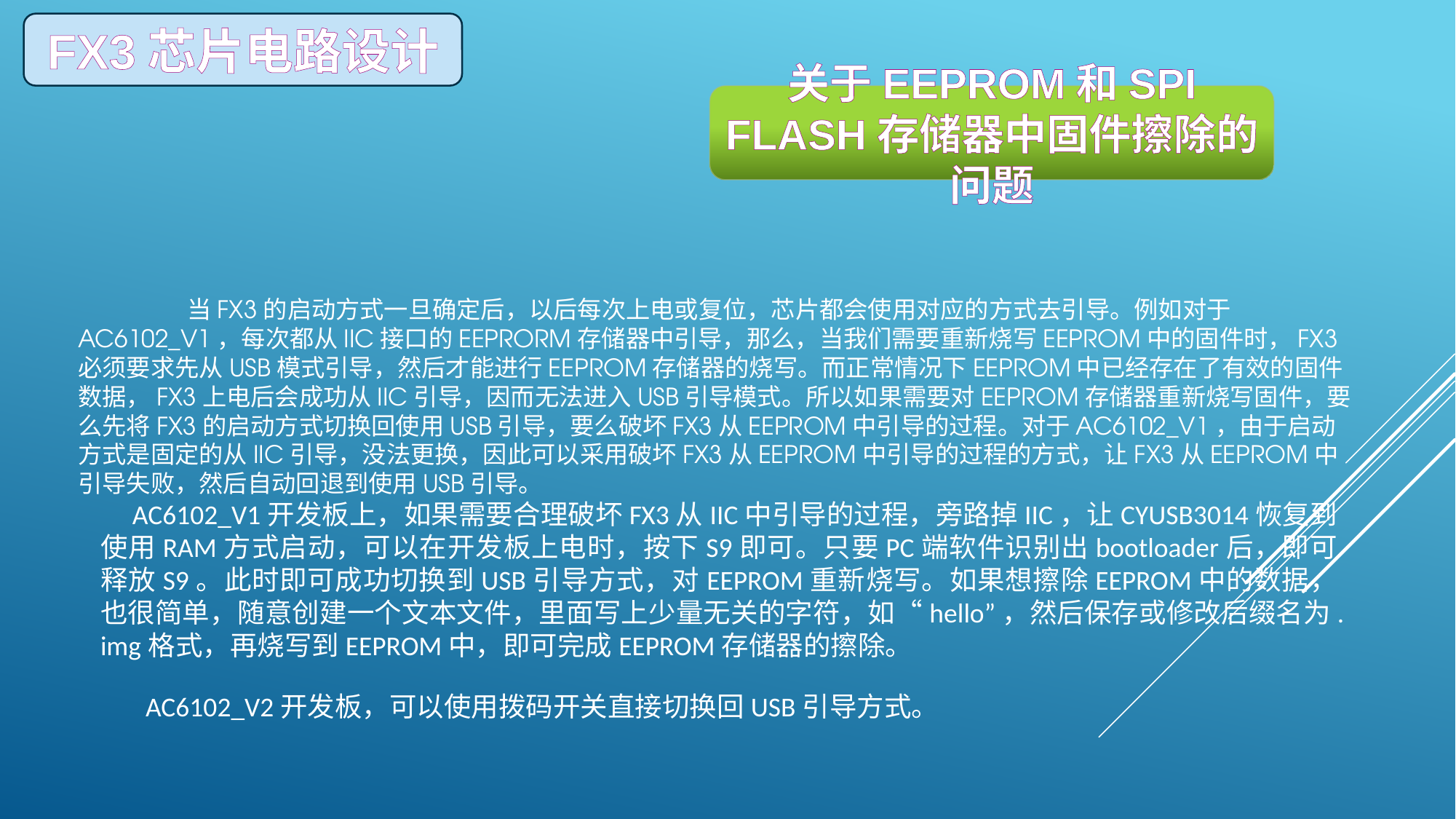

FX3芯片电路设计
关于EEPROM和SPI FLASH存储器中固件擦除的问题
	当FX3的启动方式一旦确定后，以后每次上电或复位，芯片都会使用对应的方式去引导。例如对于AC6102_V1，每次都从IIC接口的EEPRORM存储器中引导，那么，当我们需要重新烧写EEPROM中的固件时，FX3必须要求先从USB模式引导，然后才能进行EEPROM存储器的烧写。而正常情况下EEPROM中已经存在了有效的固件数据，FX3上电后会成功从IIC引导，因而无法进入USB引导模式。所以如果需要对EEPROM存储器重新烧写固件，要么先将FX3的启动方式切换回使用USB引导，要么破坏FX3从EEPROM中引导的过程。对于AC6102_V1，由于启动方式是固定的从IIC引导，没法更换，因此可以采用破坏FX3从EEPROM中引导的过程的方式，让FX3从EEPROM中引导失败，然后自动回退到使用USB引导。
AC6102_V1开发板上，如果需要合理破坏FX3从IIC中引导的过程，旁路掉IIC，让CYUSB3014恢复到使用RAM方式启动，可以在开发板上电时，按下S9即可。只要PC端软件识别出bootloader后，即可释放S9。此时即可成功切换到USB引导方式，对EEPROM重新烧写。如果想擦除EEPROM中的数据，也很简单，随意创建一个文本文件，里面写上少量无关的字符，如“hello”，然后保存或修改后缀名为.img格式，再烧写到EEPROM中，即可完成EEPROM存储器的擦除。

AC6102_V2开发板，可以使用拨码开关直接切换回USB引导方式。